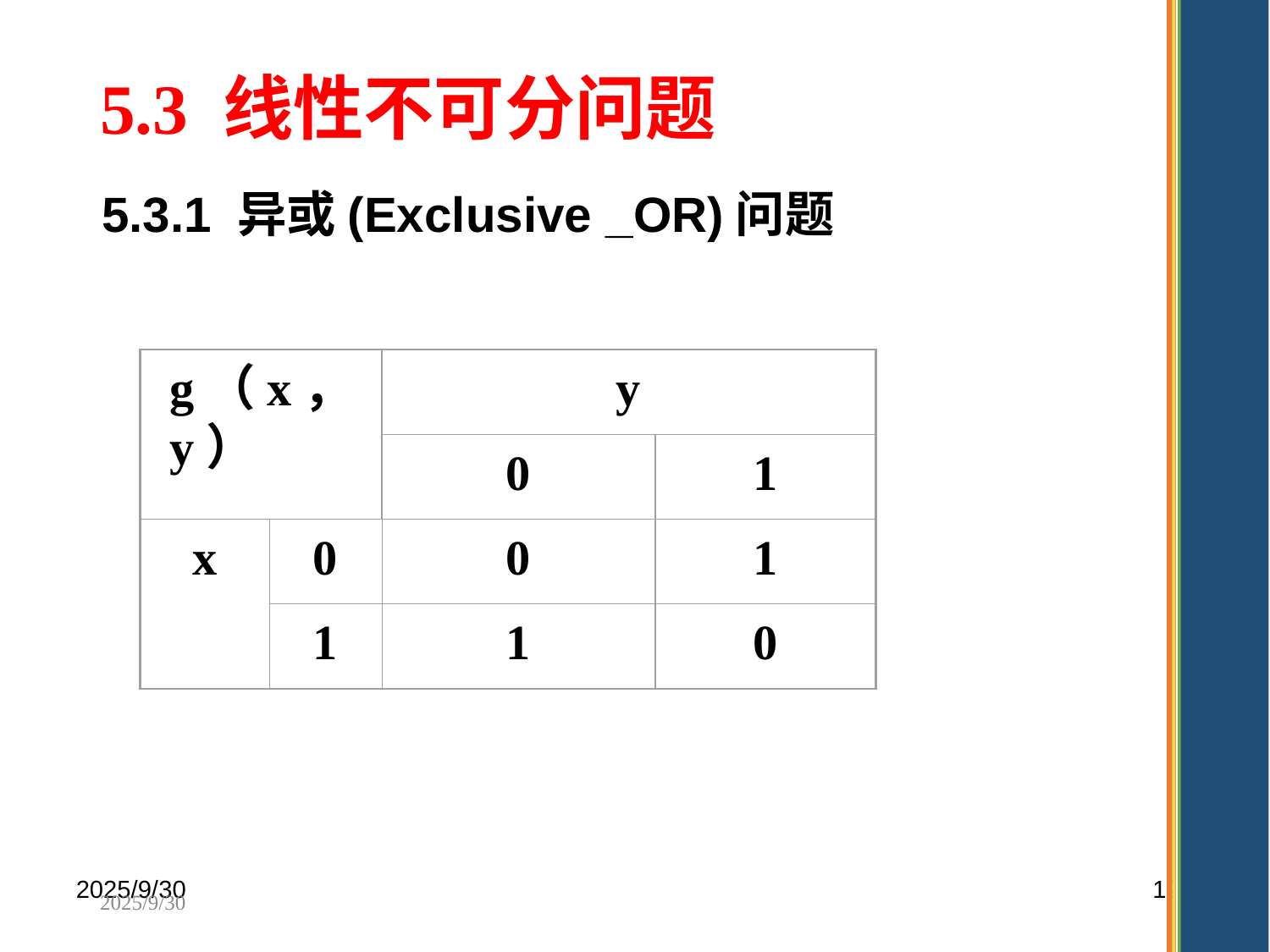

5.3 线性不可分问题
5.3.1 异或(Exclusive _OR)问题

g（x，y）

y

0

1

x

0

0

1

1

1

0

2025/9/30
123
2025/9/30